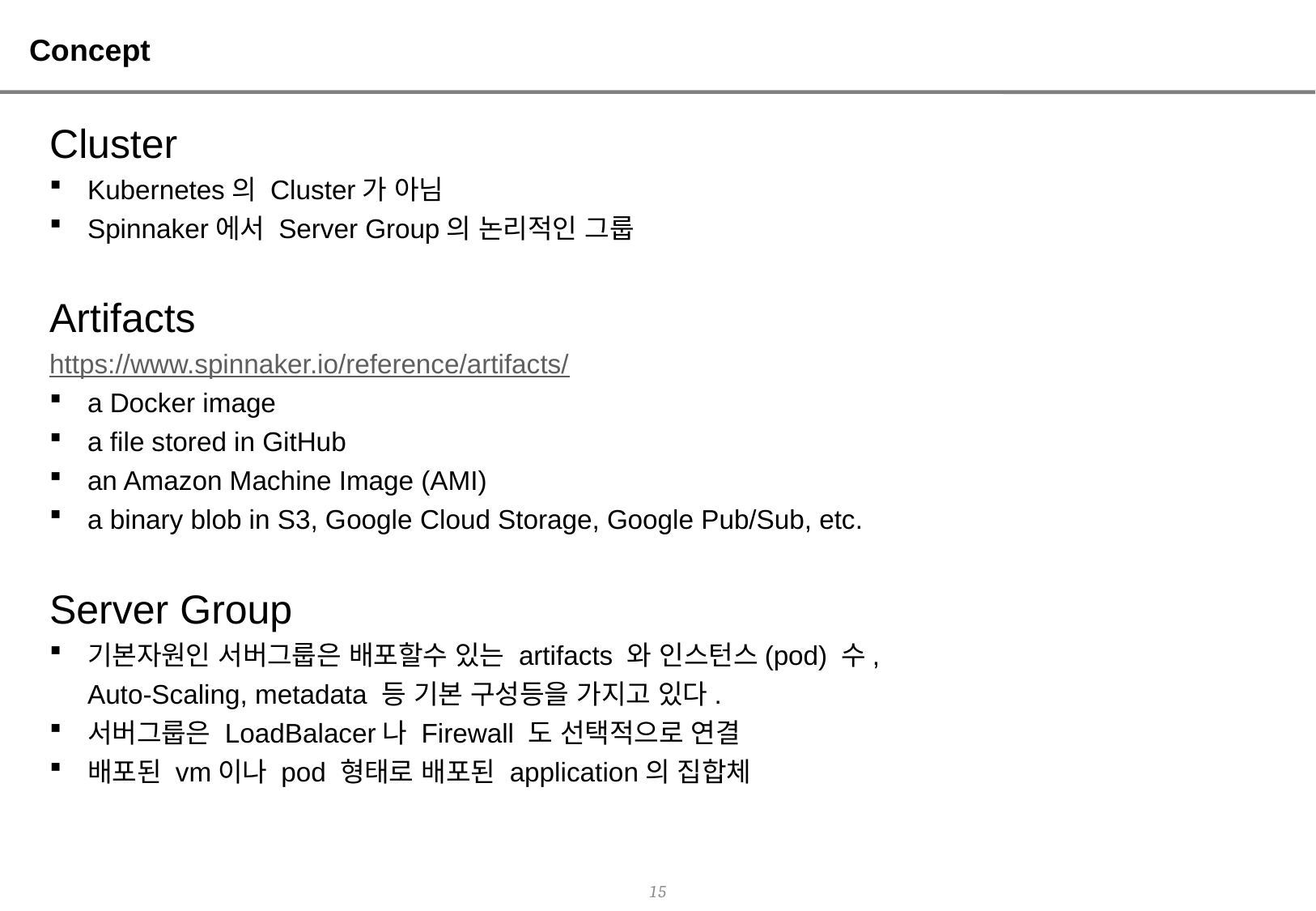

# Concept
Cluster
Kubernetes의 Cluster가 아님
Spinnaker에서 Server Group의 논리적인 그룹

Artifacts
https://www.spinnaker.io/reference/artifacts/
a Docker image
a file stored in GitHub
an Amazon Machine Image (AMI)
a binary blob in S3, Google Cloud Storage, Google Pub/Sub, etc.

Server Group
기본자원인 서버그룹은 배포할수 있는 artifacts 와 인스턴스(pod) 수,
Auto-Scaling, metadata 등 기본 구성등을 가지고 있다.
서버그룹은 LoadBalacer나 Firewall 도 선택적으로 연결
배포된 vm이나 pod 형태로 배포된 application의 집합체